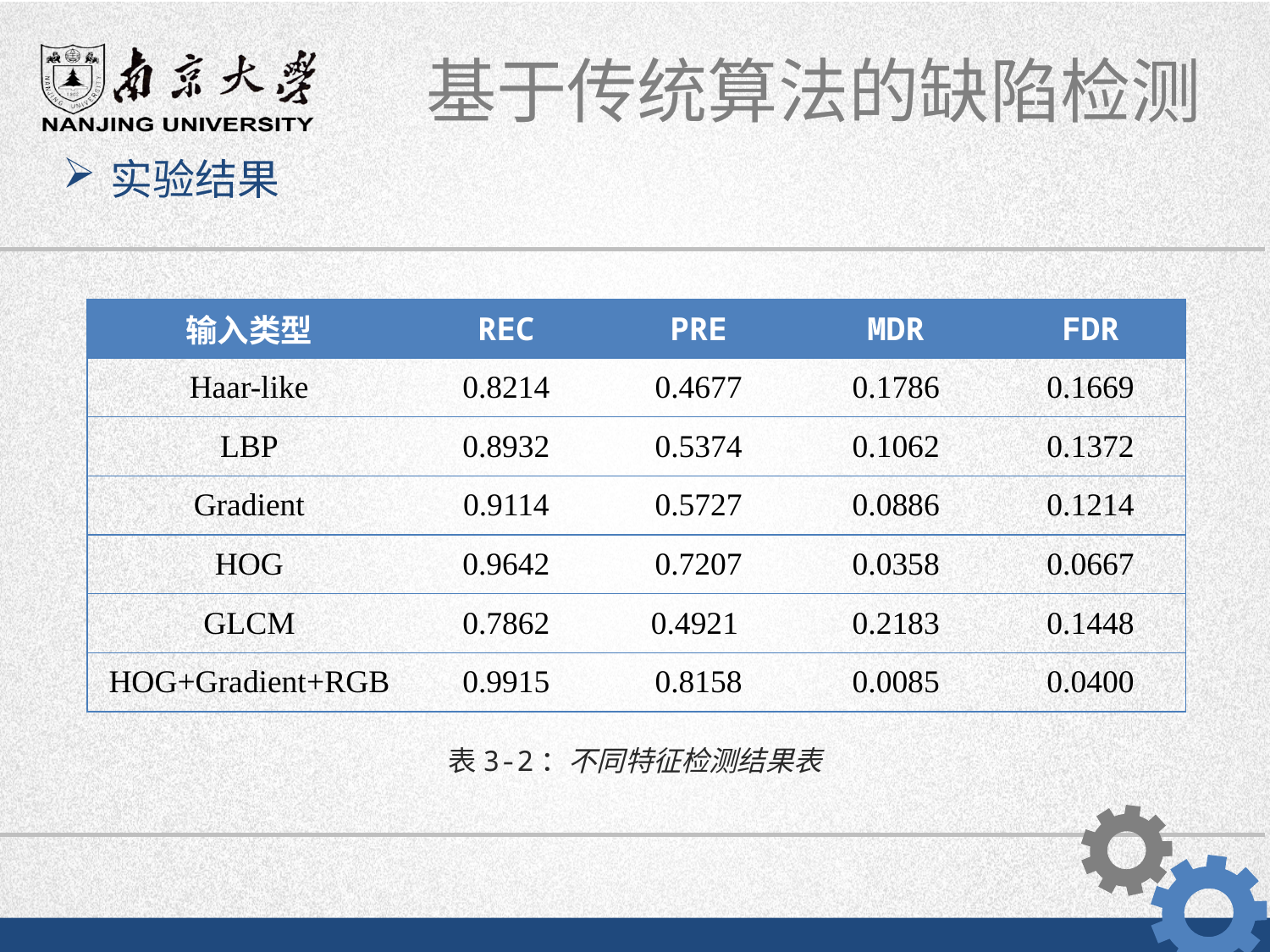

实验结果
| 输入类型 | REC | PRE | MDR | FDR |
| --- | --- | --- | --- | --- |
| Haar-like | 0.8214 | 0.4677 | 0.1786 | 0.1669 |
| LBP | 0.8932 | 0.5374 | 0.1062 | 0.1372 |
| Gradient | 0.9114 | 0.5727 | 0.0886 | 0.1214 |
| HOG | 0.9642 | 0.7207 | 0.0358 | 0.0667 |
| GLCM | 0.7862 | 0.4921 | 0.2183 | 0.1448 |
| HOG+Gradient+RGB | 0.9915 | 0.8158 | 0.0085 | 0.0400 |
表3-2：不同特征检测结果表